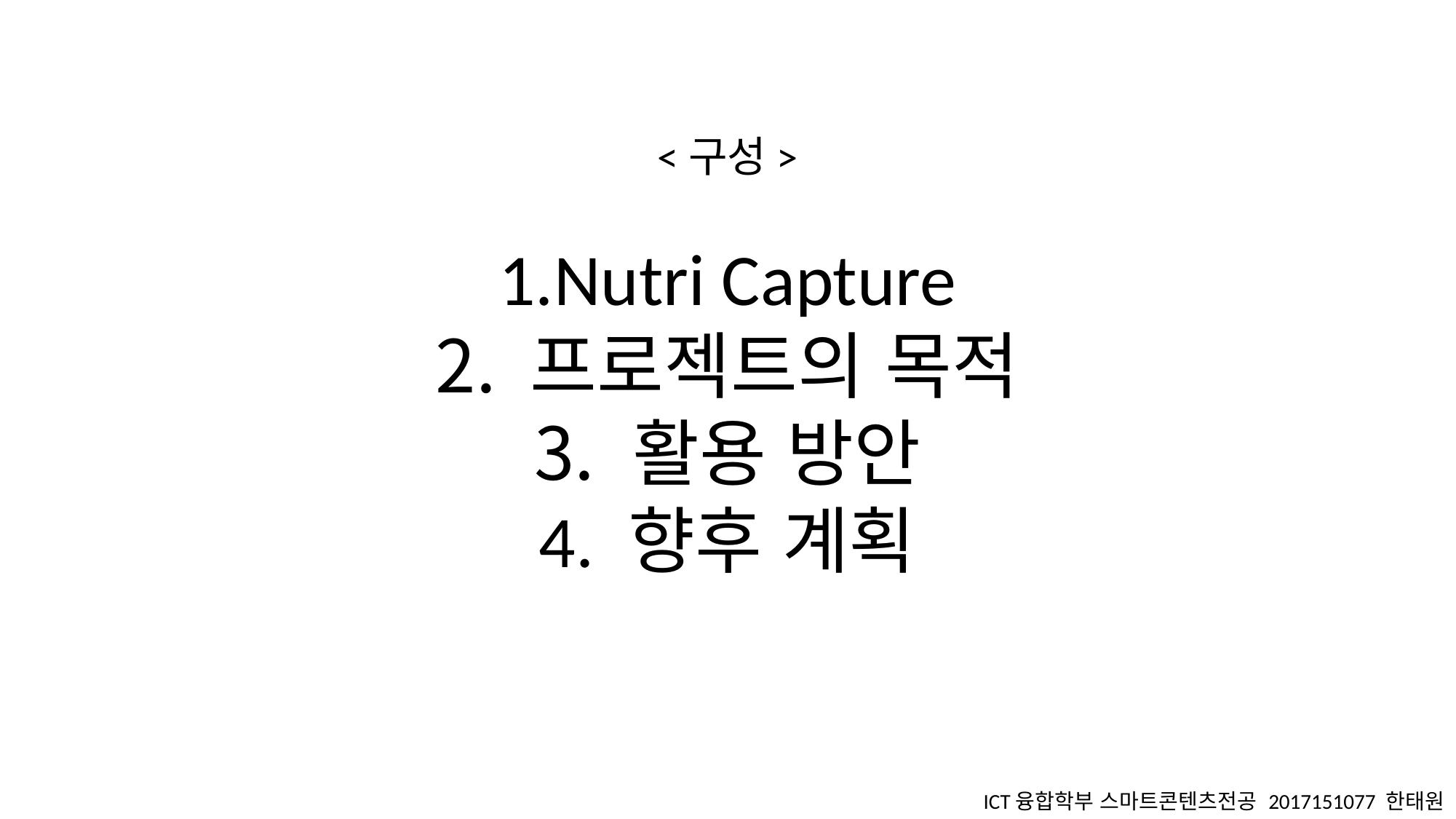

<구성>
Nutri Capture
 프로젝트의 목적
 활용 방안
4. 향후 계획
ICT융합학부 스마트콘텐츠전공 2017151077 한태원